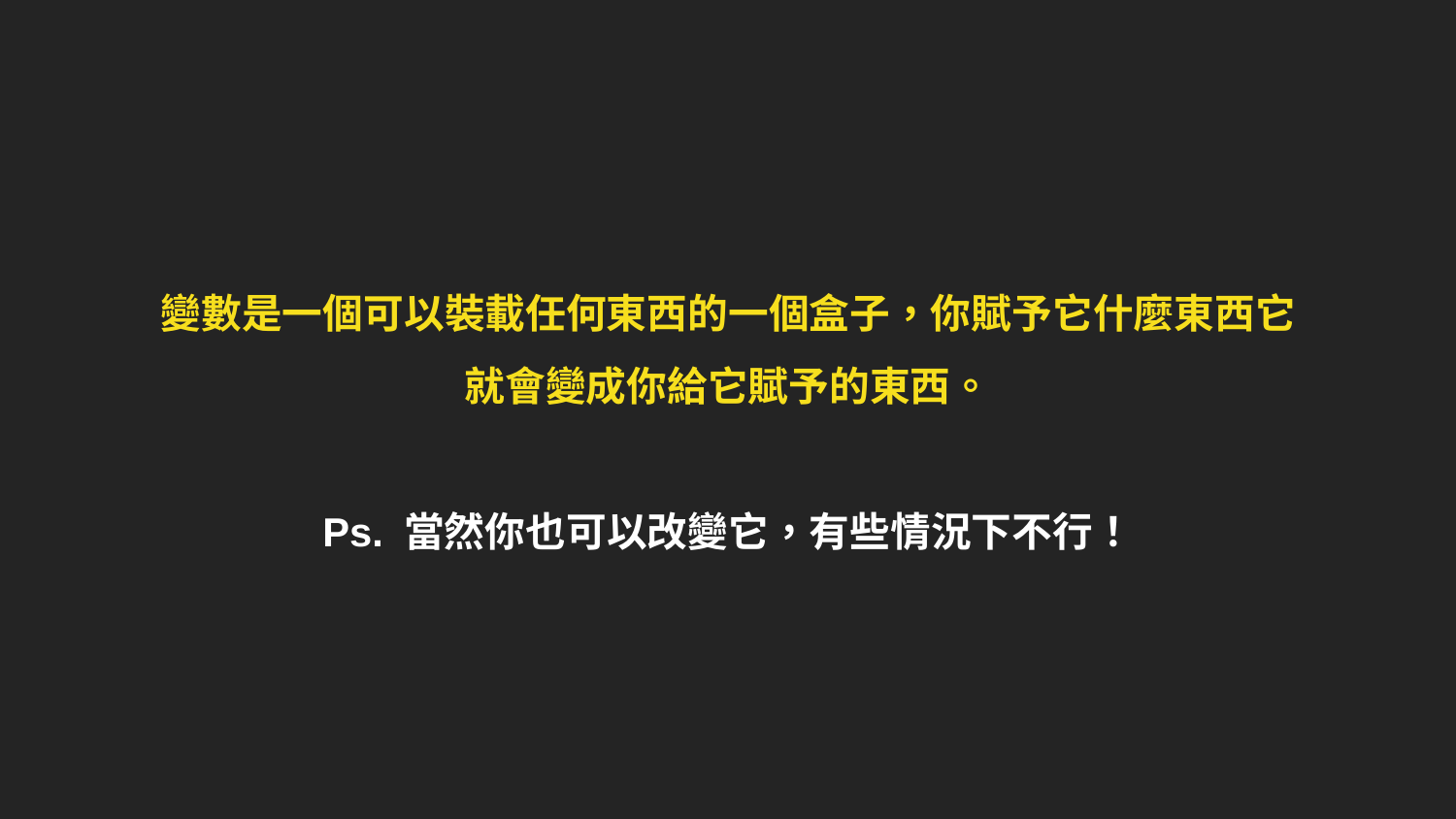

變數是一個可以裝載任何東西的一個盒子，你賦予它什麼東西它就會變成你給它賦予的東西。
Ps. 當然你也可以改變它，有些情況下不行！